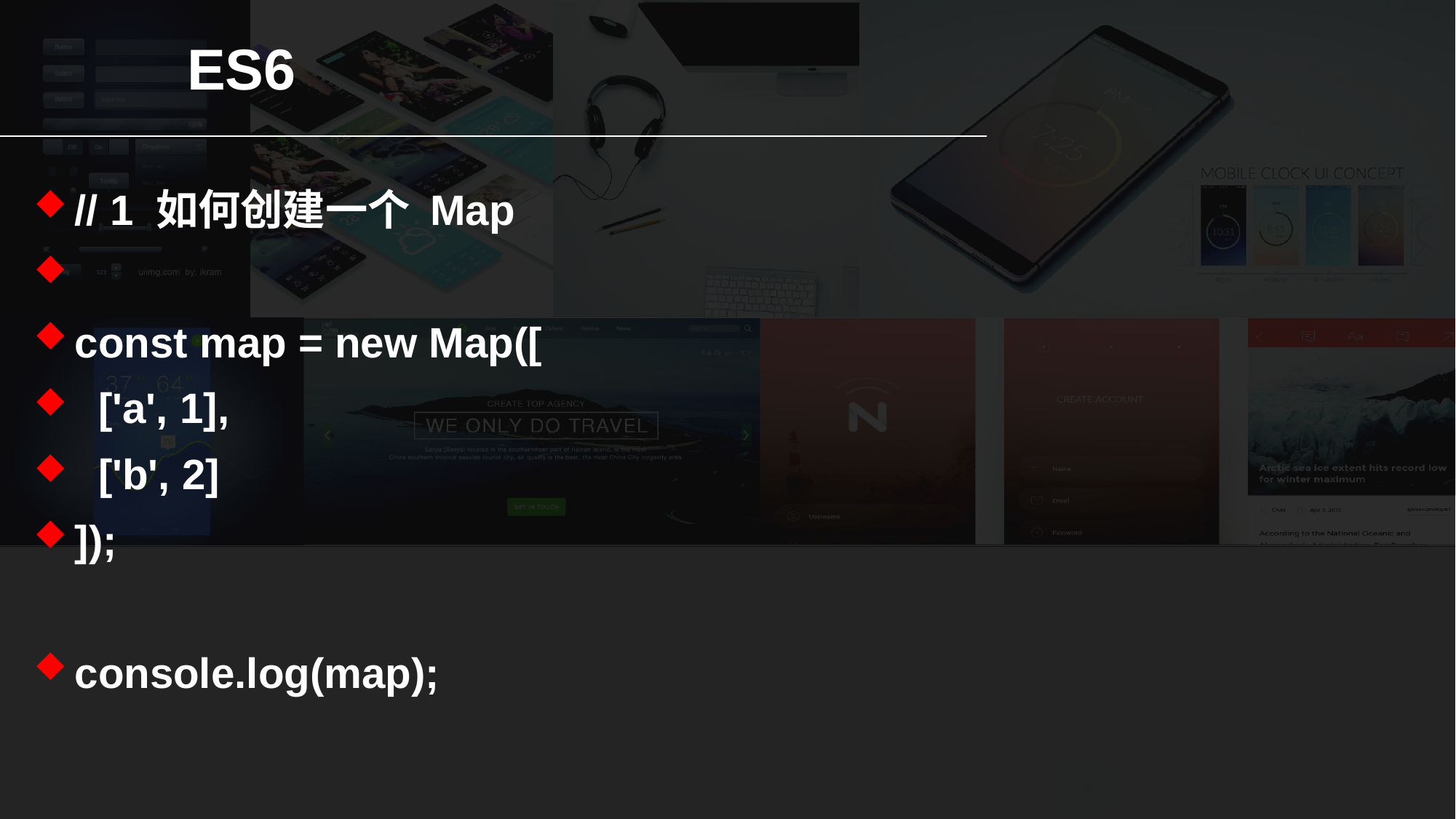

ES6

// 1 如何创建一个 Map

const map = new Map([
  ['a', 1],
  ['b', 2]
]);

console.log(map);